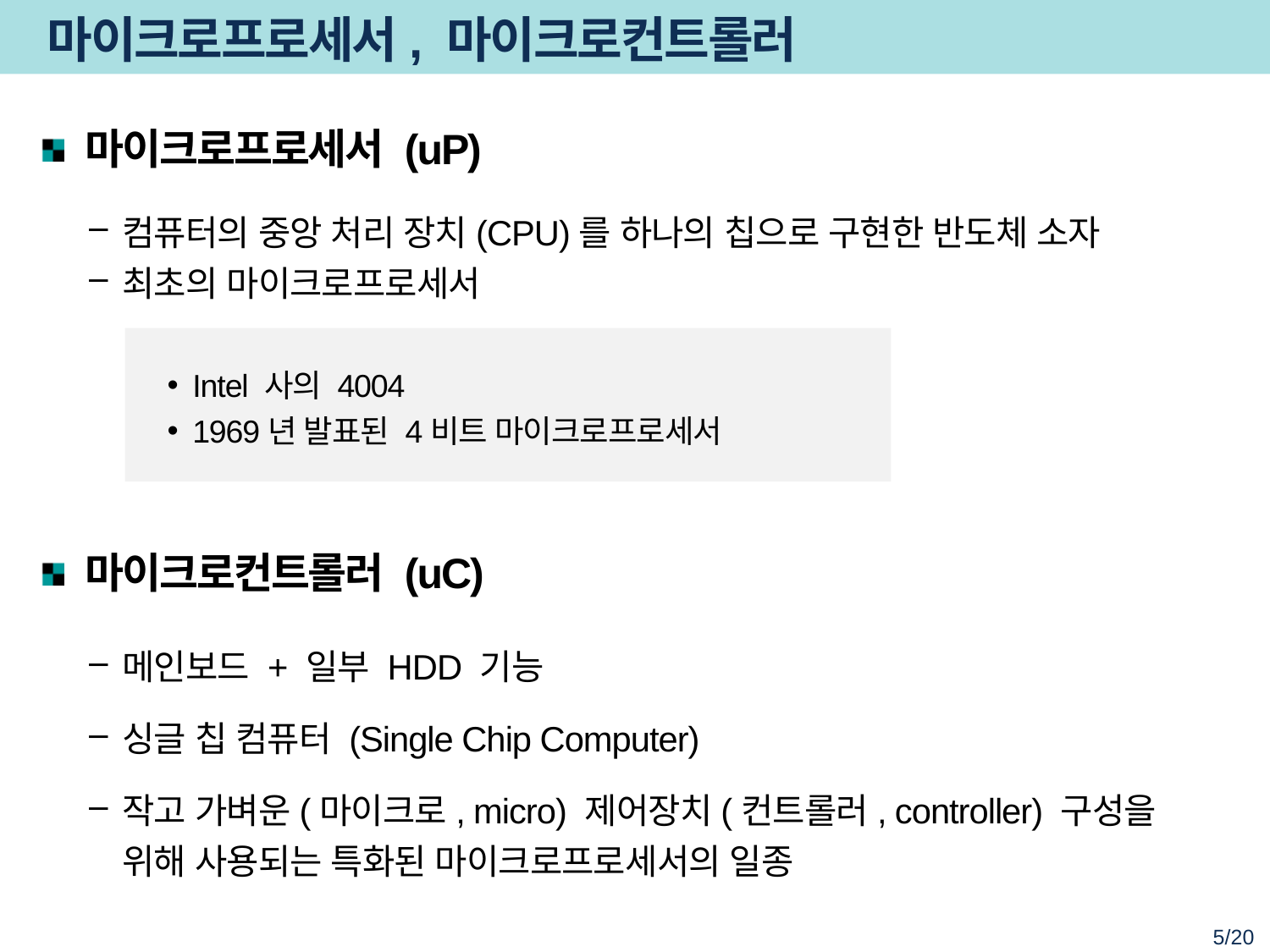

# 마이크로프로세서, 마이크로컨트롤러
마이크로프로세서 (uP)
컴퓨터의 중앙 처리 장치(CPU)를 하나의 칩으로 구현한 반도체 소자
최초의 마이크로프로세서

Intel 사의 4004
1969년 발표된 4비트 마이크로프로세서
마이크로컨트롤러 (uC)
메인보드 + 일부 HDD 기능
싱글 칩 컴퓨터 (Single Chip Computer)
작고 가벼운(마이크로, micro) 제어장치(컨트롤러, controller) 구성을 위해 사용되는 특화된 마이크로프로세서의 일종